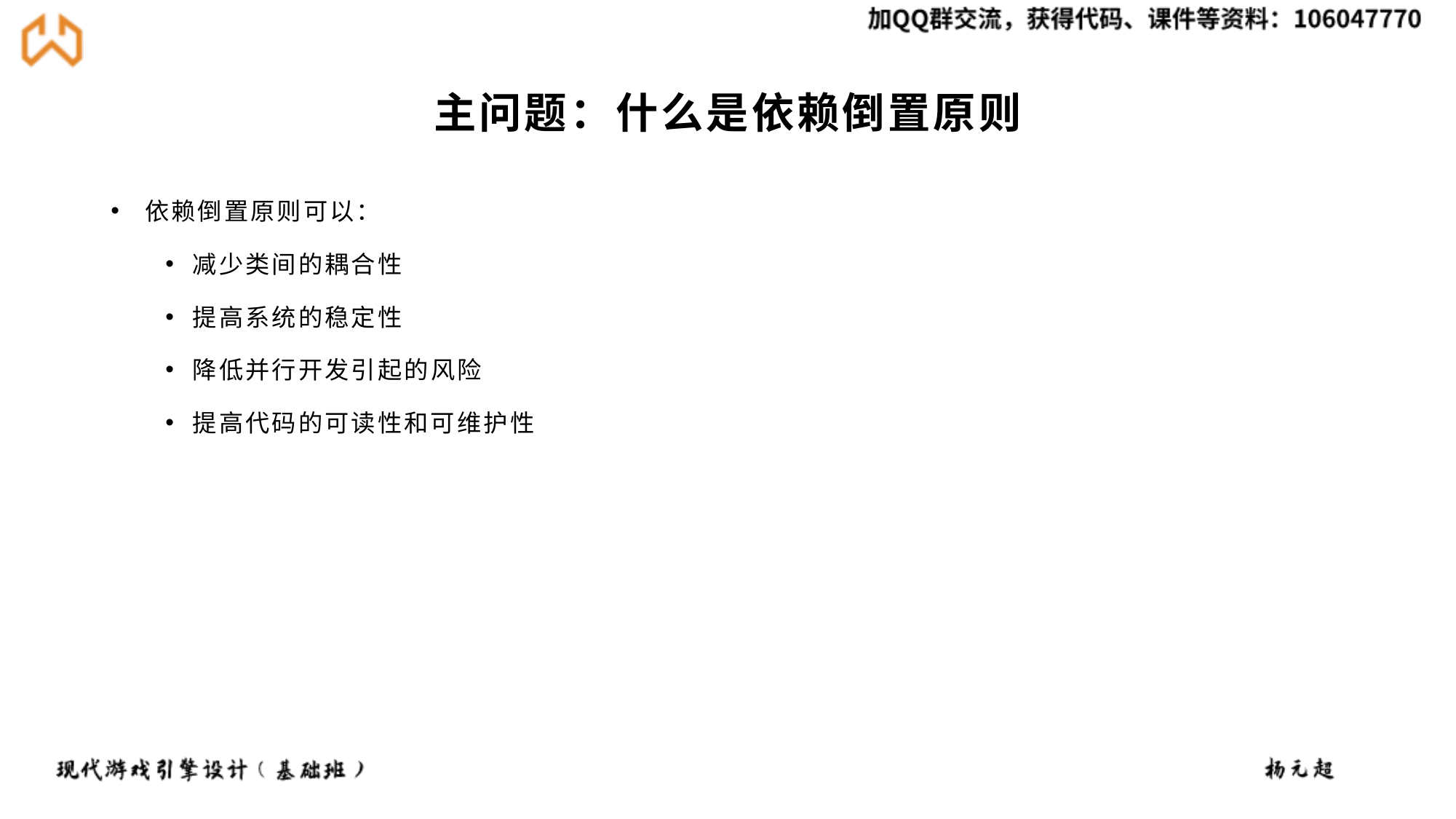

# 主问题：什么是依赖倒置原则
依赖倒置原则可以：
减少类间的耦合性
提高系统的稳定性
降低并行开发引起的风险
提高代码的可读性和可维护性